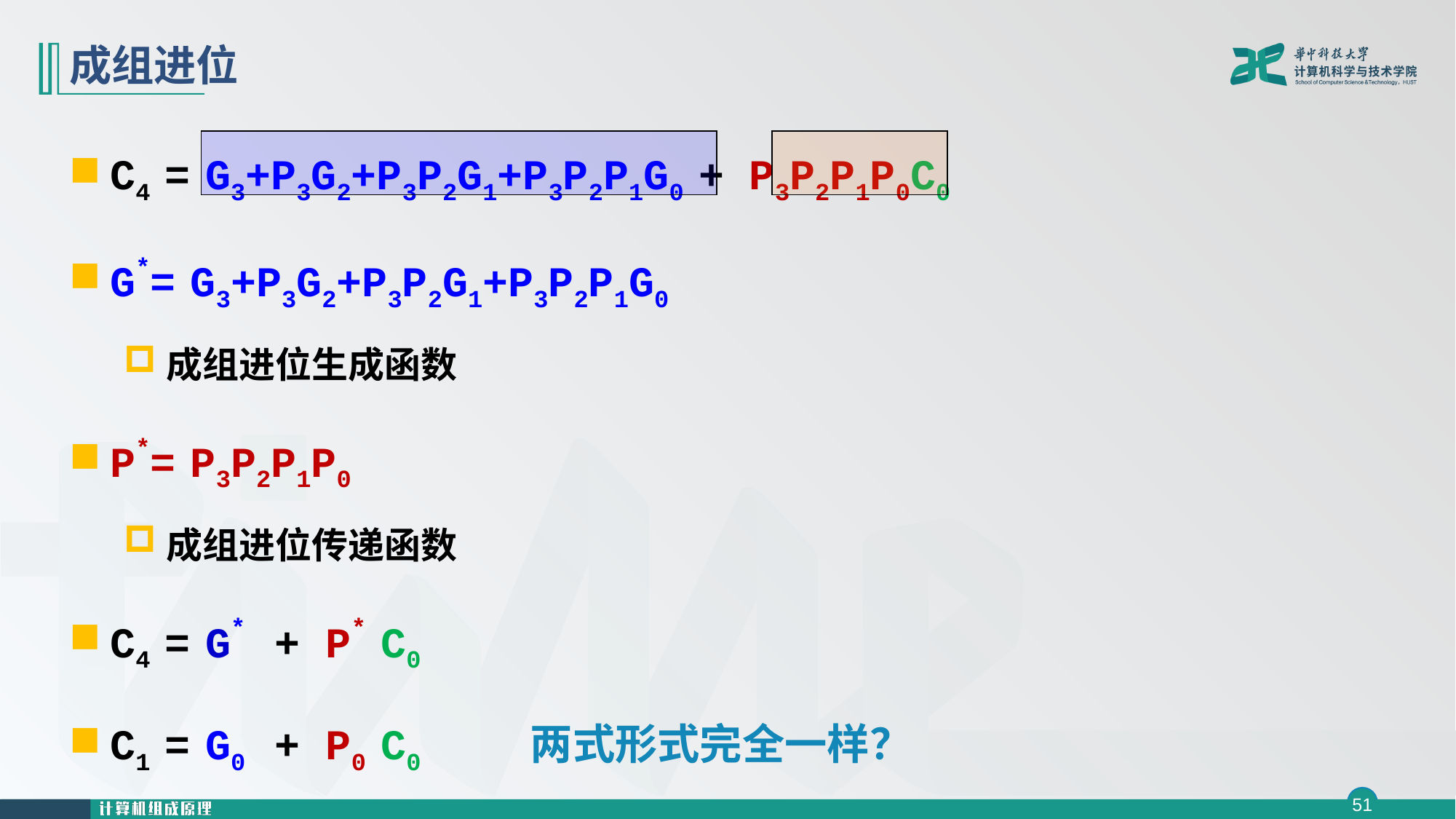

# 成组进位
C4 = G3+P3G2+P3P2G1+P3P2P1G0 + P3P2P1P0C0
G*= G3+P3G2+P3P2G1+P3P2P1G0
成组进位生成函数
P*= P3P2P1P0
成组进位传递函数
C4 = G*  + P* C0
C1 = G0  + P0 C0      两式形式完全一样？